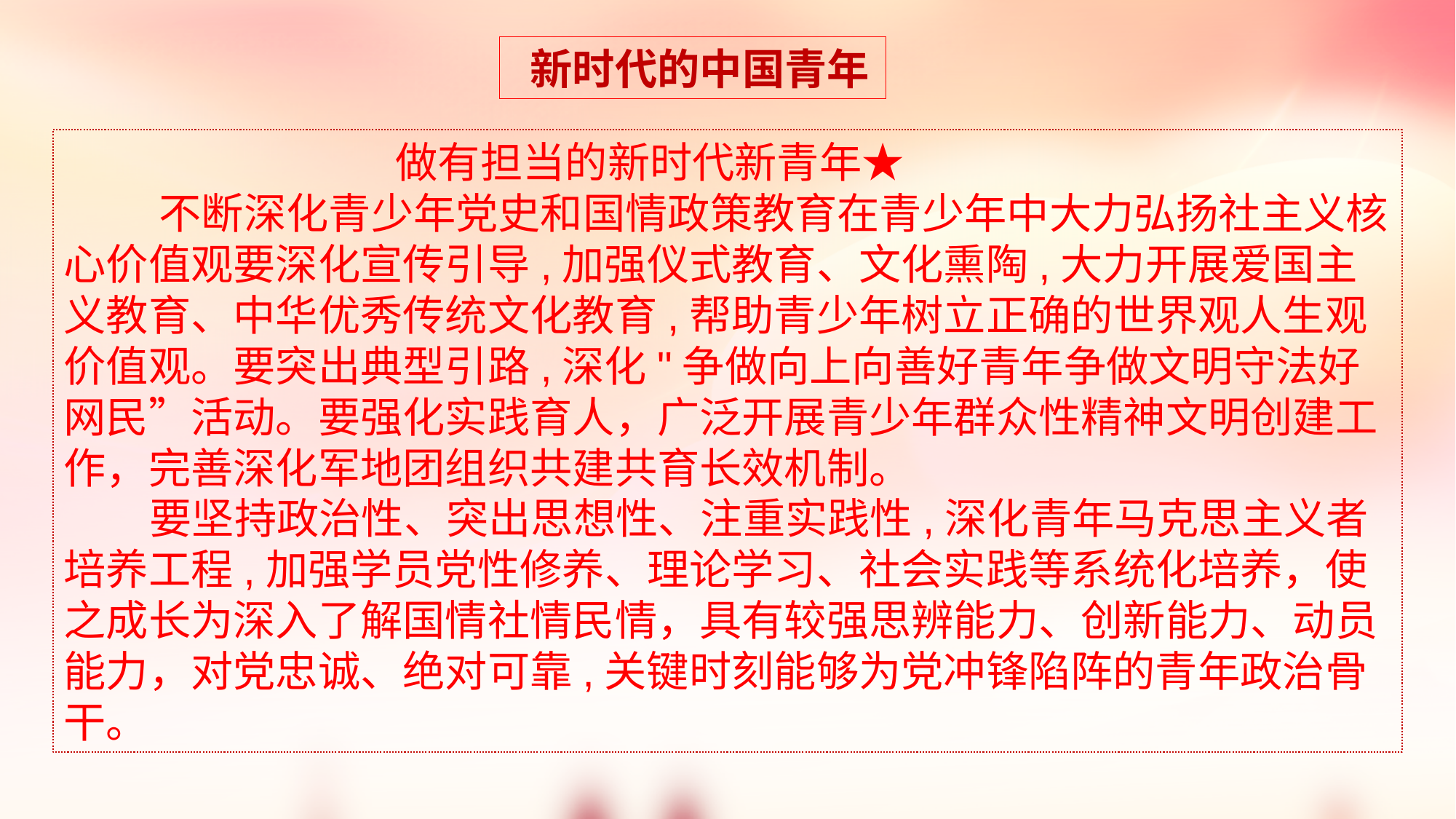

新时代的中国青年
                                  做有担当的新时代新青年★
         不断深化青少年党史和国情政策教育在青少年中大力弘扬社主义核心价值观要深化宣传引导,加强仪式教育、文化熏陶,大力开展爱国主义教育、中华优秀传统文化教育,帮助青少年树立正确的世界观人生观价值观。要突出典型引路,深化"争做向上向善好青年争做文明守法好网民”活动。要强化实践育人，广泛开展青少年群众性精神文明创建工作，完善深化军地团组织共建共育长效机制。
        要坚持政治性、突出思想性、注重实践性,深化青年马克思主义者培养工程,加强学员党性修养、理论学习、社会实践等系统化培养，使之成长为深入了解国情社情民情，具有较强思辨能力、创新能力、动员能力，对党忠诚、绝对可靠,关键时刻能够为党冲锋陷阵的青年政治骨干。